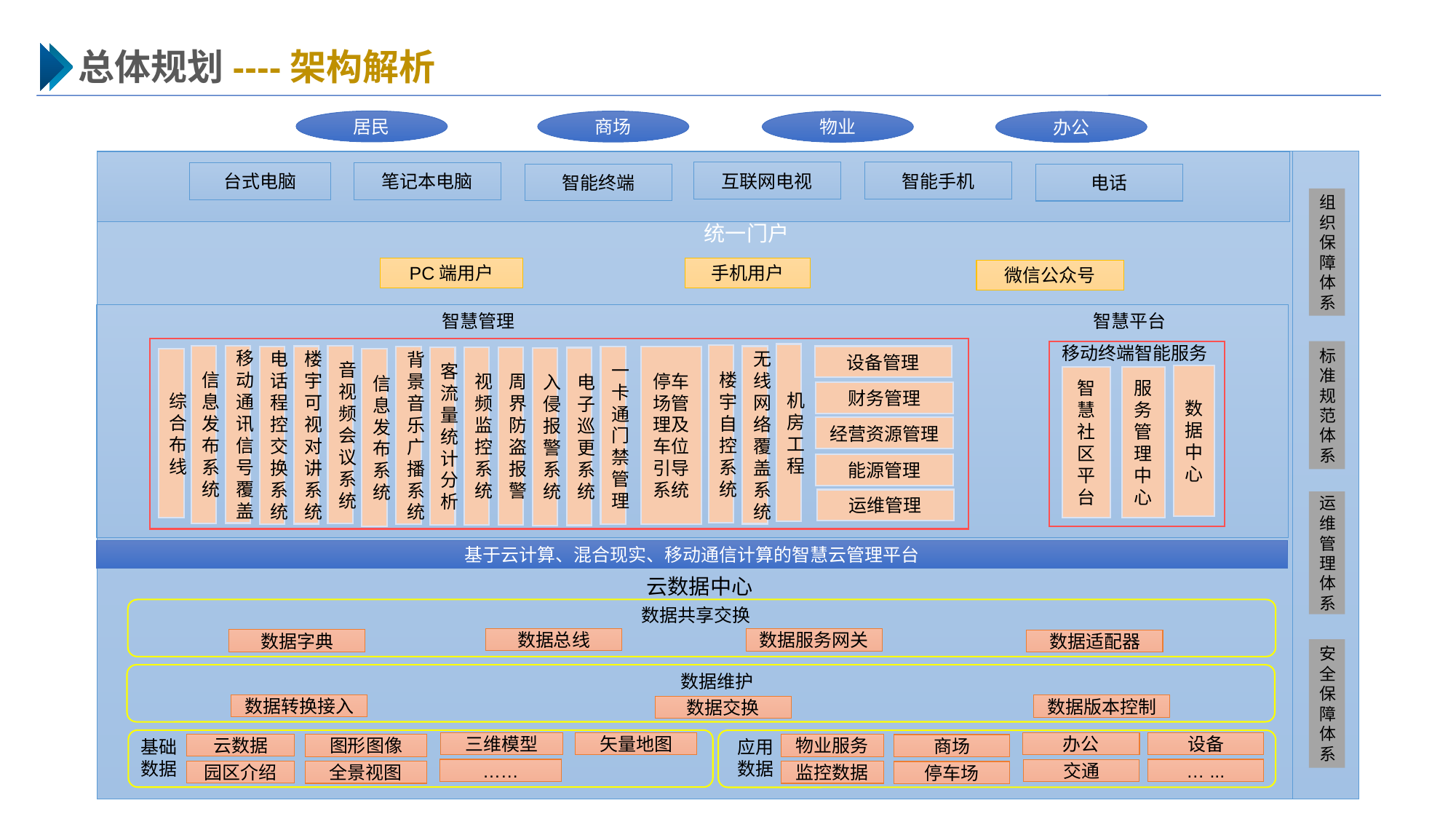

总体规划----架构解析
居民
商场
物业
办公

互联网电视
智能手机
台式电脑
笔记本电脑
智能终端
电话
组织保障体系
统一门户
手机用户
PC端用户
微信公众号

智慧管理
智慧平台
移动终端智能服务

标准规范体系

机房工程
楼宇自控系统
移动通讯信号覆盖
信息发布系统
音视频会议系统
楼宇可视对讲系统
无线网络覆盖系统
设备管理
财务管理
经营资源管理
能源管理
运维管理
电话程控交换系统
一卡通门禁管理
停车场管理及车位引导系统
背景音乐广播系统
周界防盗报警
视频监控系统
客流量统计分析
电子巡更系统
入侵报警系统
综合布线
信息发布系统
数据中心
服务
管理中
心
智
慧
社
区
平
台
运维管理体系
基于云计算、混合现实、移动通信计算的智慧云管理平台
云数据中心
数据共享交换

数据总线
数据服务网关
数据字典
数据适配器
安全保障体系

数据维护
数据转换接入
数据版本控制
数据交换

基础数据
矢量地图
……
三维模型
云数据
园区介绍
图形图像
全景视图

应用数据
办公
设备
交通
物业服务
监控数据
商场
停车场
… ...